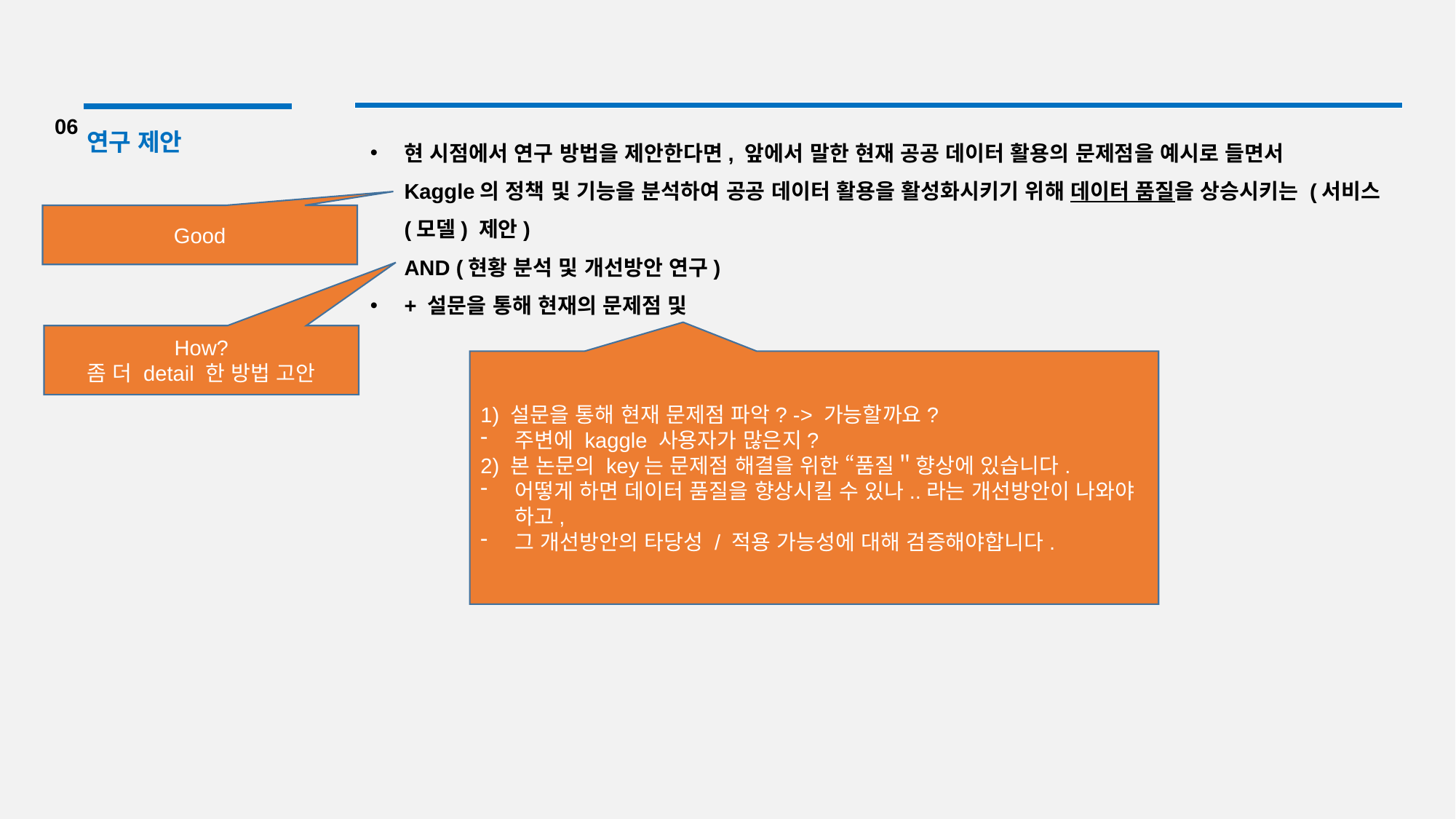

06
연구 제안
현 시점에서 연구 방법을 제안한다면, 앞에서 말한 현재 공공 데이터 활용의 문제점을 예시로 들면서
Kaggle의 정책 및 기능을 분석하여 공공 데이터 활용을 활성화시키기 위해 데이터 품질을 상승시키는 (서비스(모델) 제안)
AND (현황 분석 및 개선방안 연구)
+ 설문을 통해 현재의 문제점 및

Good
How?
좀 더 detail 한 방법 고안
1) 설문을 통해 현재 문제점 파악? -> 가능할까요?
주변에 kaggle 사용자가 많은지?
2) 본 논문의 key는 문제점 해결을 위한 “품질＂향상에 있습니다.
어떻게 하면 데이터 품질을 향상시킬 수 있나..라는 개선방안이 나와야 하고,
그 개선방안의 타당성 / 적용 가능성에 대해 검증해야합니다.